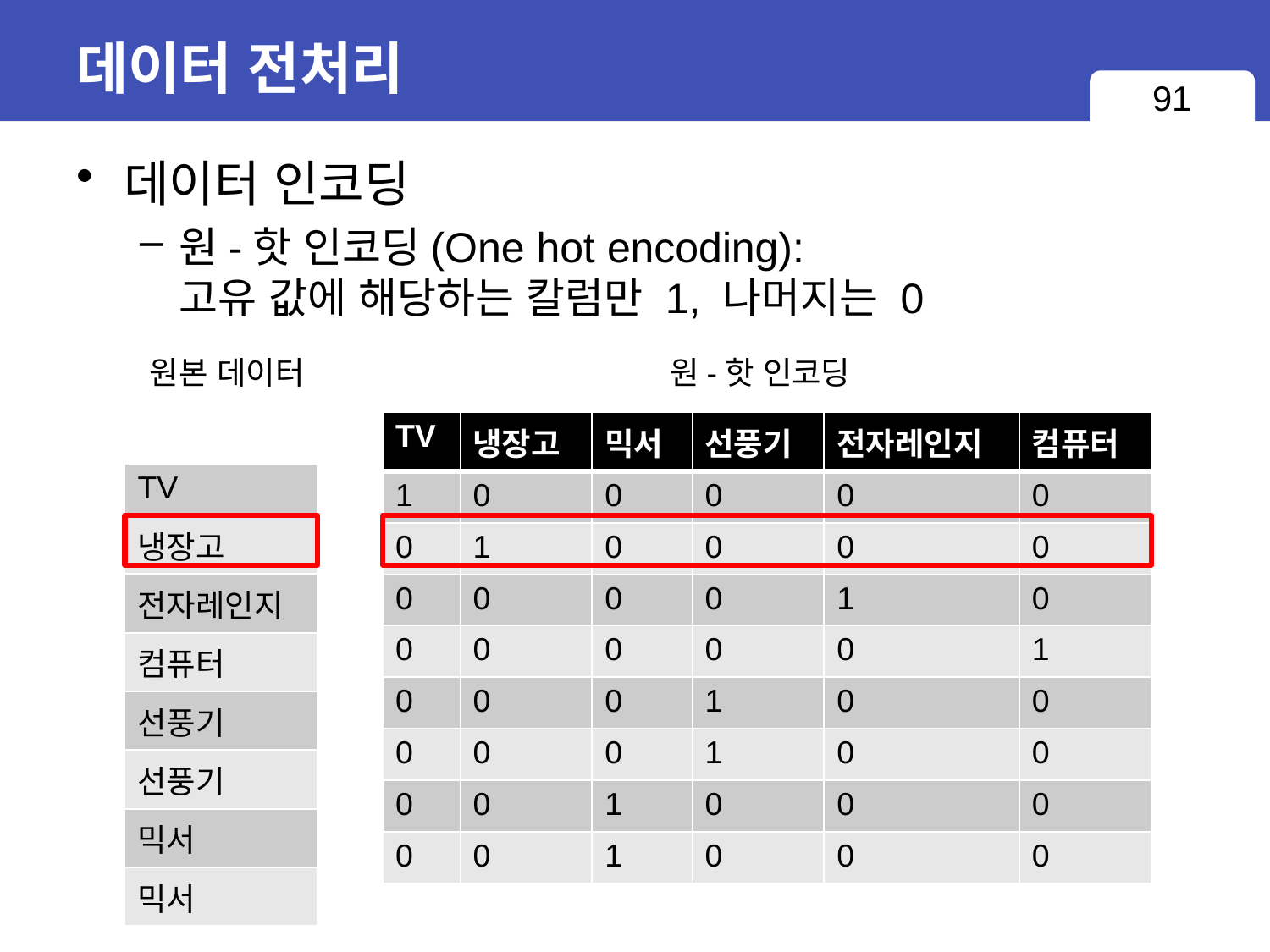

# 데이터 전처리
91
데이터 인코딩
원-핫 인코딩(One hot encoding):
고유 값에 해당하는 칼럼만 1, 나머지는 0
원본 데이터
원-핫 인코딩
| TV | 냉장고 | 믹서 | 선풍기 | 전자레인지 | 컴퓨터 |
| --- | --- | --- | --- | --- | --- |
| 1 | 0 | 0 | 0 | 0 | 0 |
| 0 | 1 | 0 | 0 | 0 | 0 |
| 0 | 0 | 0 | 0 | 1 | 0 |
| 0 | 0 | 0 | 0 | 0 | 1 |
| 0 | 0 | 0 | 1 | 0 | 0 |
| 0 | 0 | 0 | 1 | 0 | 0 |
| 0 | 0 | 1 | 0 | 0 | 0 |
| 0 | 0 | 1 | 0 | 0 | 0 |
| TV |
| --- |
| 냉장고 |
| 전자레인지 |
| 컴퓨터 |
| 선풍기 |
| 선풍기 |
| 믹서 |
| 믹서 |